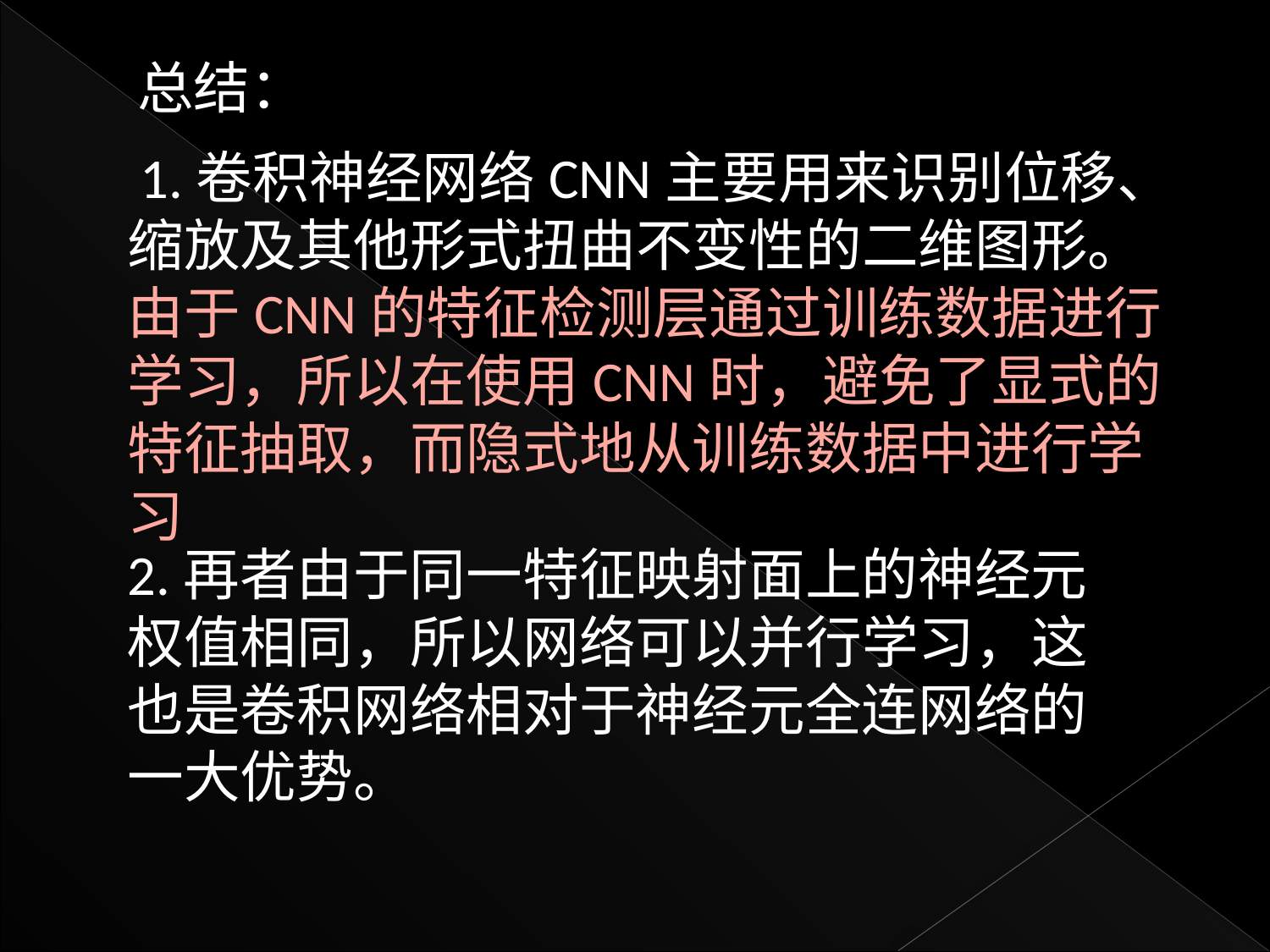

总结：
 1.卷积神经网络CNN主要用来识别位移、缩放及其他形式扭曲不变性的二维图形。由于CNN的特征检测层通过训练数据进行学习，所以在使用CNN时，避免了显式的特征抽取，而隐式地从训练数据中进行学习
2.再者由于同一特征映射面上的神经元权值相同，所以网络可以并行学习，这也是卷积网络相对于神经元全连网络的一大优势。